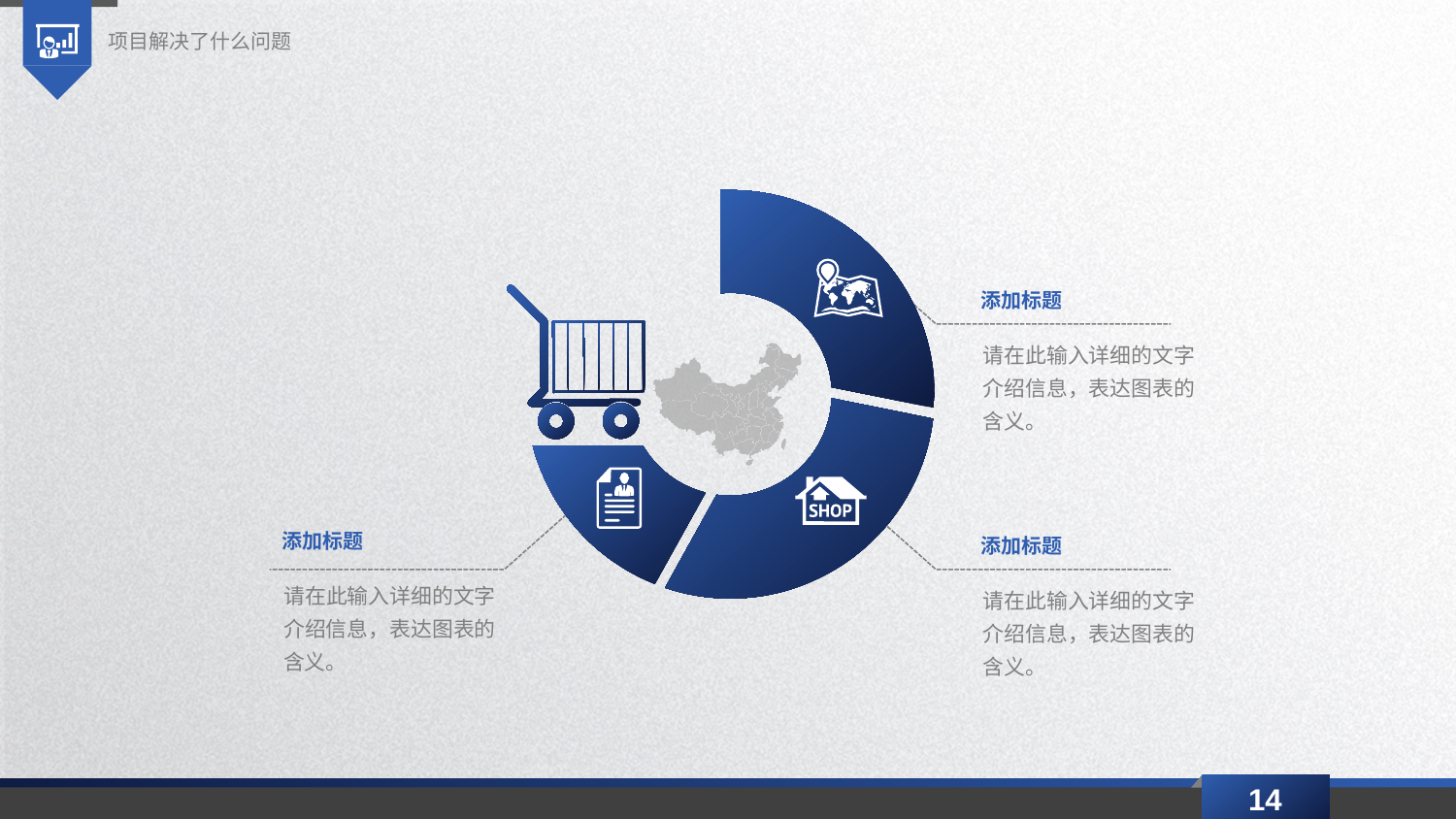

项目解决了什么问题

添加标题

请在此输入详细的文字介绍信息，表达图表的含义。

添加标题
添加标题
请在此输入详细的文字介绍信息，表达图表的含义。
请在此输入详细的文字介绍信息，表达图表的含义。

14